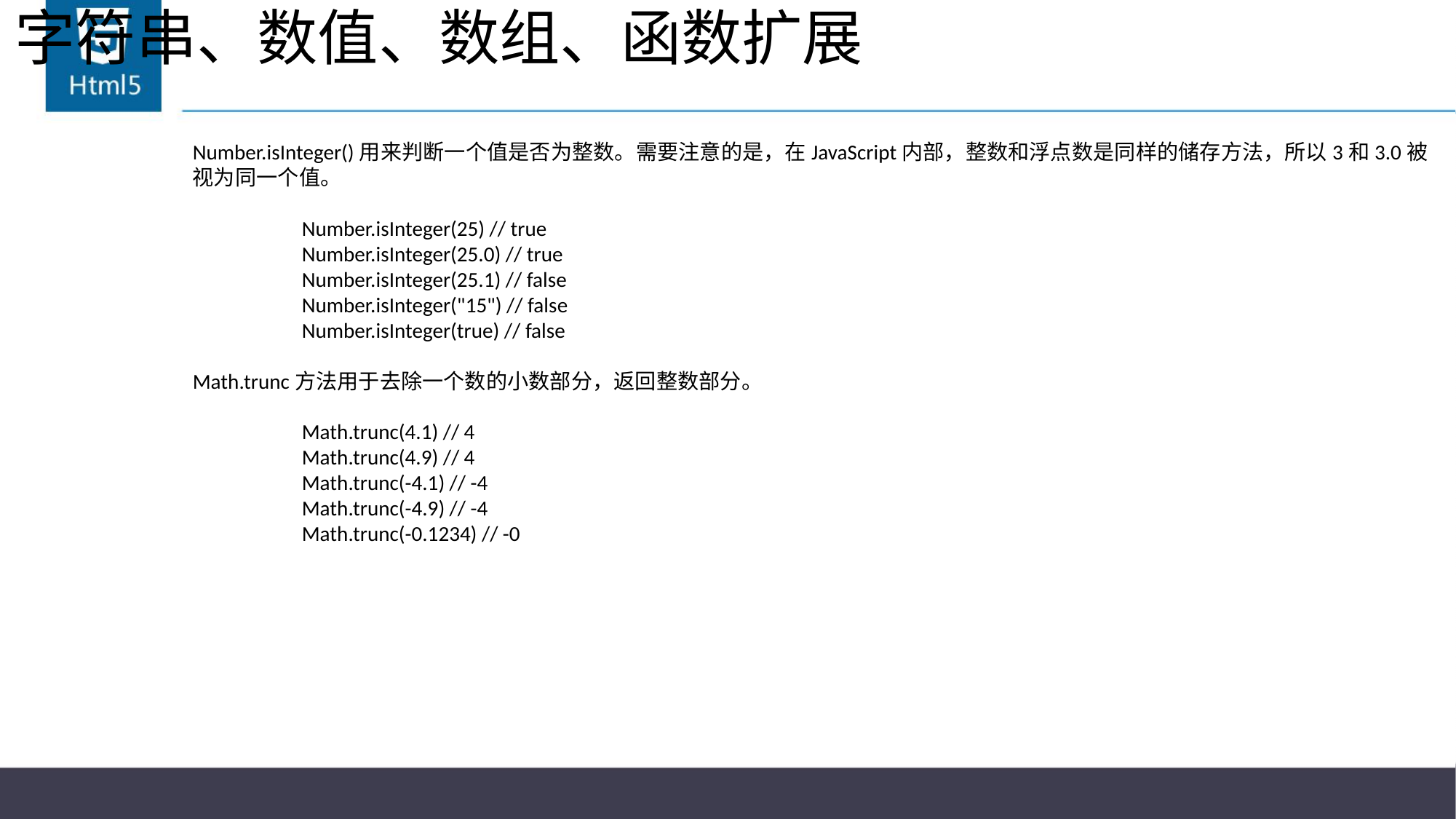

# 字符串、数值、数组、函数扩展
Number.isInteger()用来判断一个值是否为整数。需要注意的是，在JavaScript内部，整数和浮点数是同样的储存方法，所以3和3.0被视为同一个值。

	Number.isInteger(25) // true
	Number.isInteger(25.0) // true
	Number.isInteger(25.1) // false
	Number.isInteger("15") // false
	Number.isInteger(true) // false

Math.trunc方法用于去除一个数的小数部分，返回整数部分。

	Math.trunc(4.1) // 4
	Math.trunc(4.9) // 4
	Math.trunc(-4.1) // -4
	Math.trunc(-4.9) // -4
	Math.trunc(-0.1234) // -0